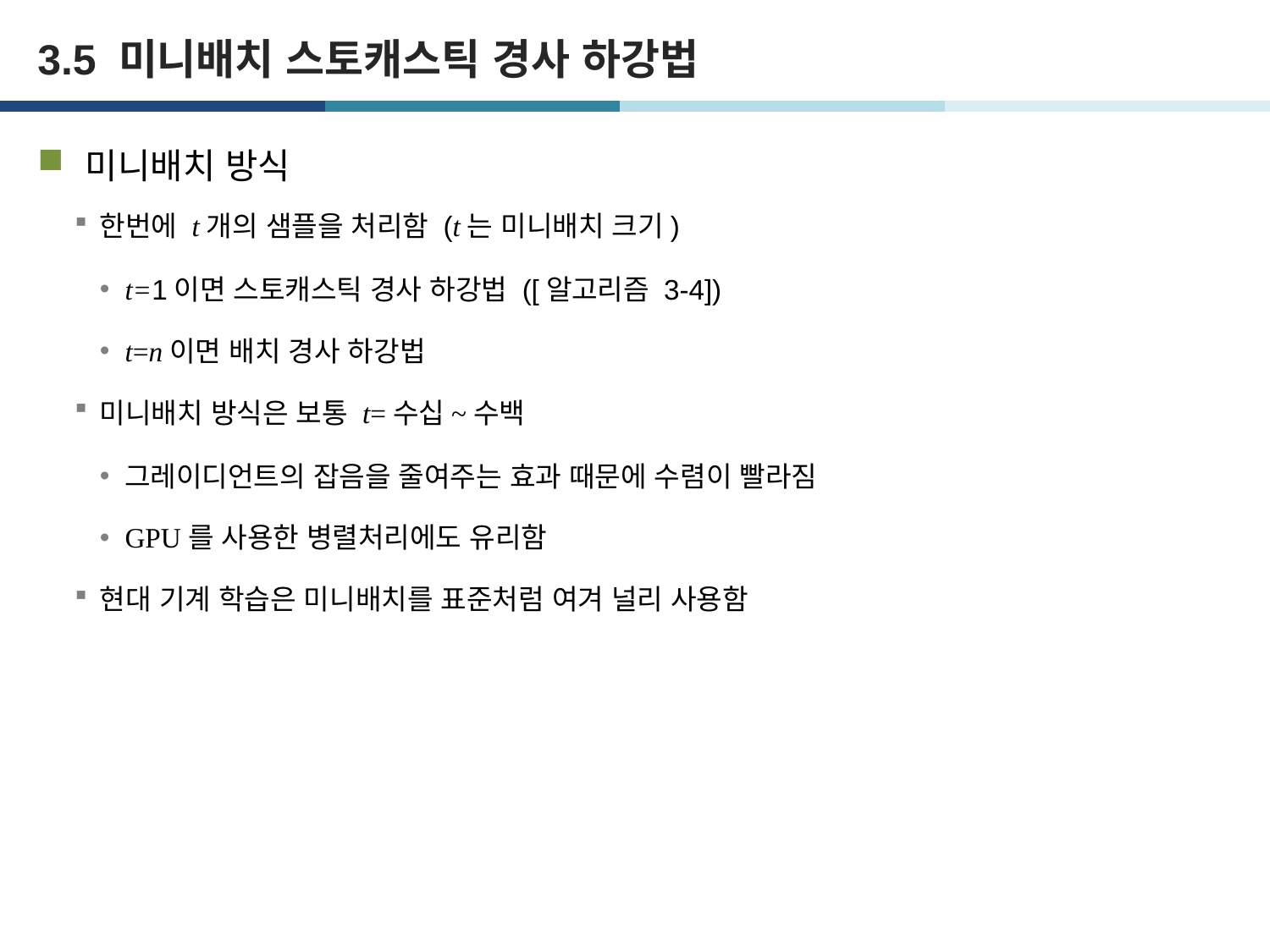

# 3.5 미니배치 스토캐스틱 경사 하강법
미니배치 방식
한번에 t개의 샘플을 처리함 (t는 미니배치 크기)
t=1이면 스토캐스틱 경사 하강법 ([알고리즘 3-4])
t=n이면 배치 경사 하강법
미니배치 방식은 보통 t=수십~수백
그레이디언트의 잡음을 줄여주는 효과 때문에 수렴이 빨라짐
GPU를 사용한 병렬처리에도 유리함
현대 기계 학습은 미니배치를 표준처럼 여겨 널리 사용함